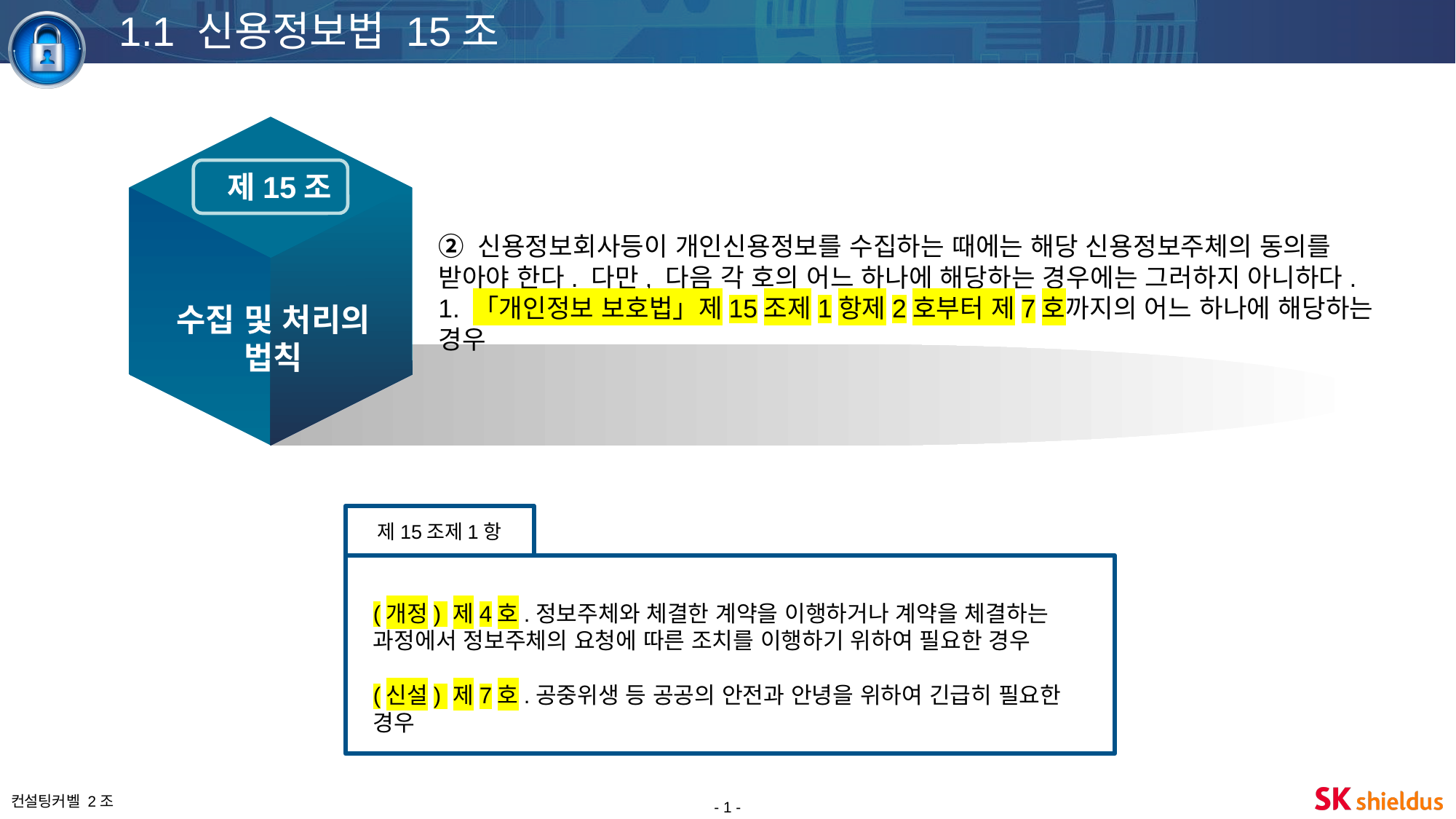

1.1 신용정보법 15조

제15조

② 신용정보회사등이 개인신용정보를 수집하는 때에는 해당 신용정보주체의 동의를 받아야 한다. 다만, 다음 각 호의 어느 하나에 해당하는 경우에는 그러하지 아니하다.
1. 「개인정보 보호법」제15조제1항제2호부터 제7호까지의 어느 하나에 해당하는 경우

수집 및 처리의 법칙

제15조제1항

(개정) 제4호.정보주체와 체결한 계약을 이행하거나 계약을 체결하는 과정에서 정보주체의 요청에 따른 조치를 이행하기 위하여 필요한 경우

(신설) 제7호.공중위생 등 공공의 안전과 안녕을 위하여 긴급히 필요한 경우

- 1 -